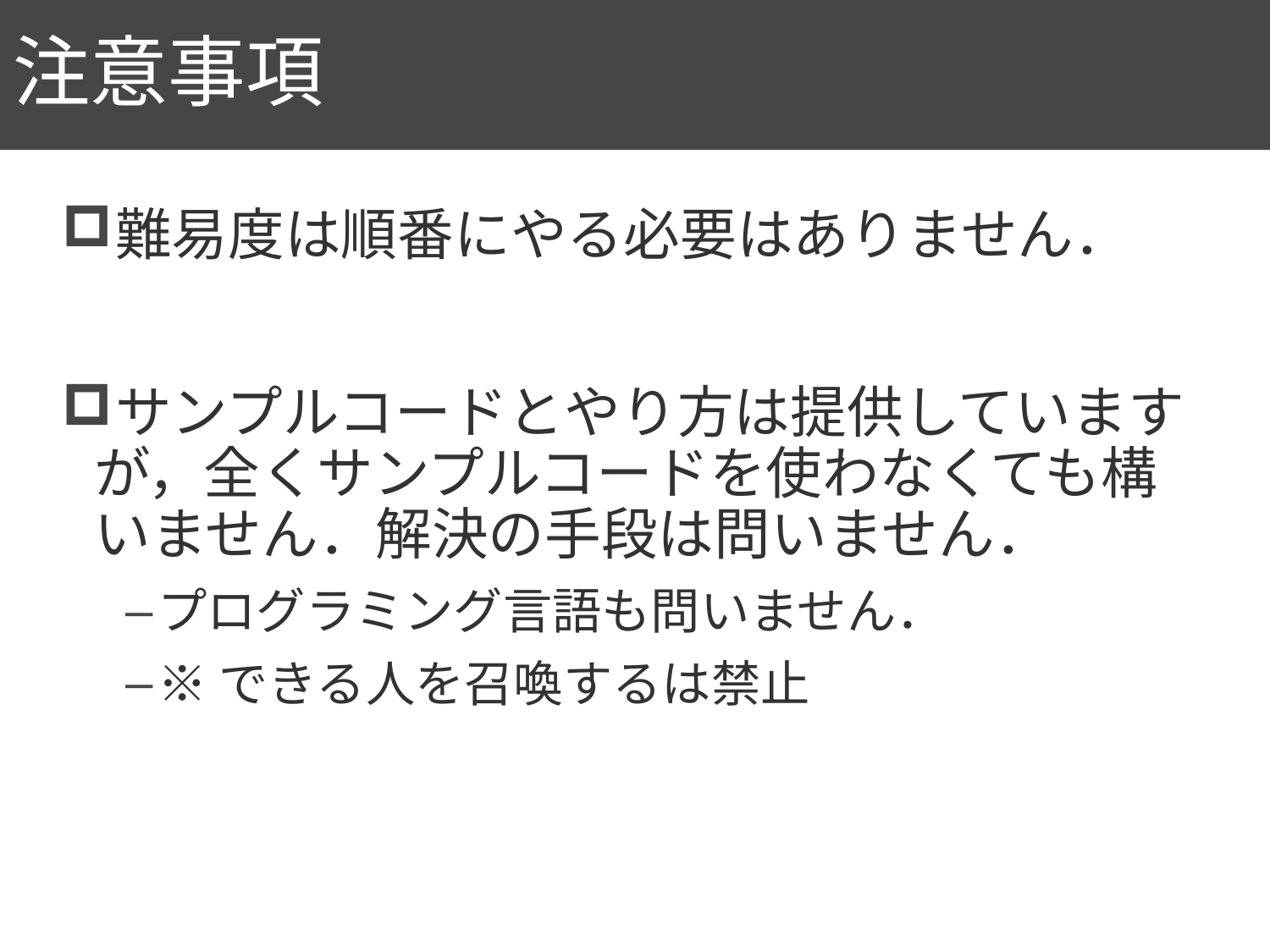

# 注意事項
15
難易度は順番にやる必要はありません．

サンプルコードとやり方は提供していますが，全くサンプルコードを使わなくても構いません．解決の手段は問いません．
プログラミング言語も問いません．
※できる人を召喚するは禁止